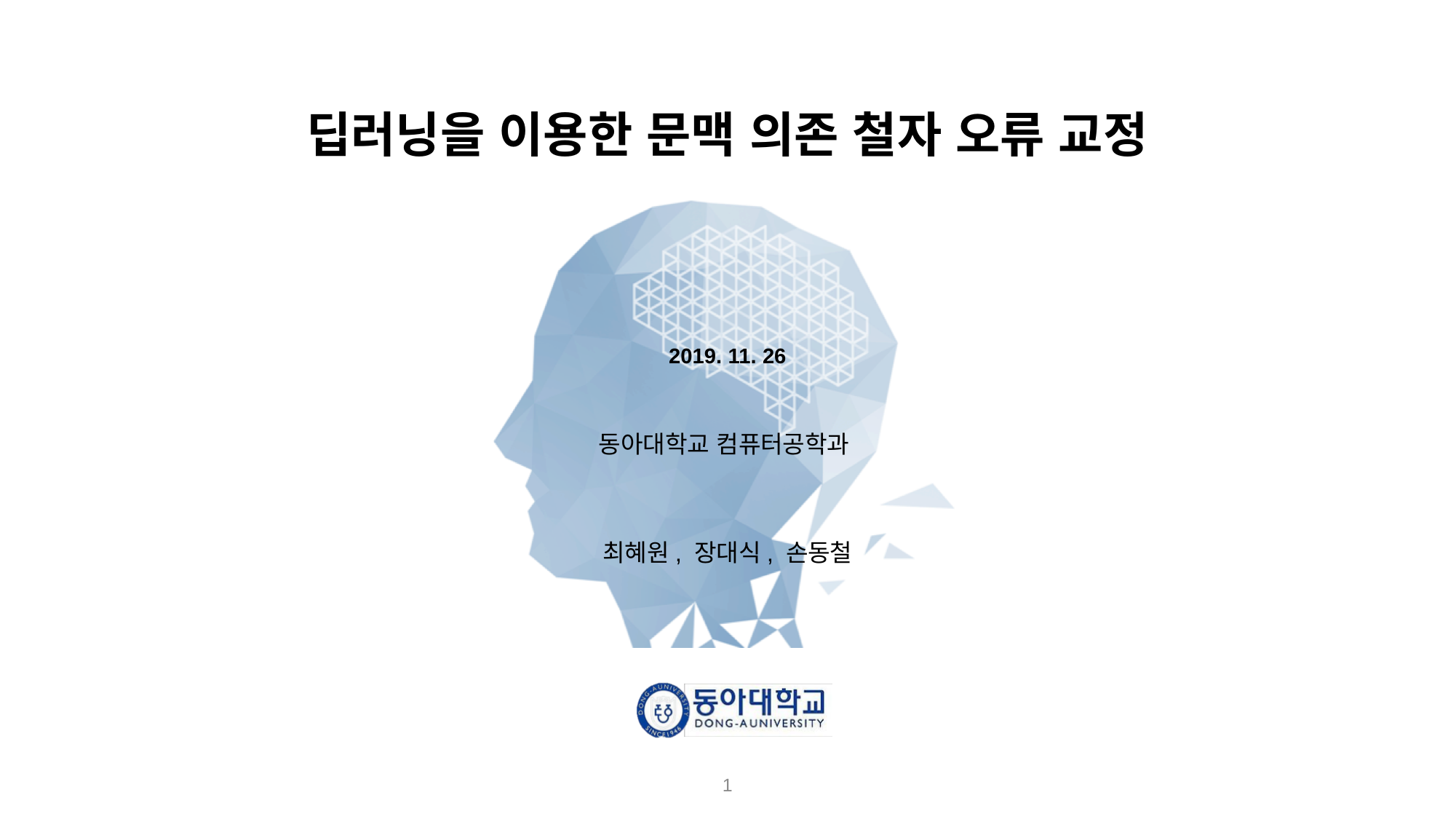

# 딥러닝을 이용한 문맥 의존 철자 오류 교정
2019. 11. 26
동아대학교 컴퓨터공학과
최혜원, 장대식, 손동철
1